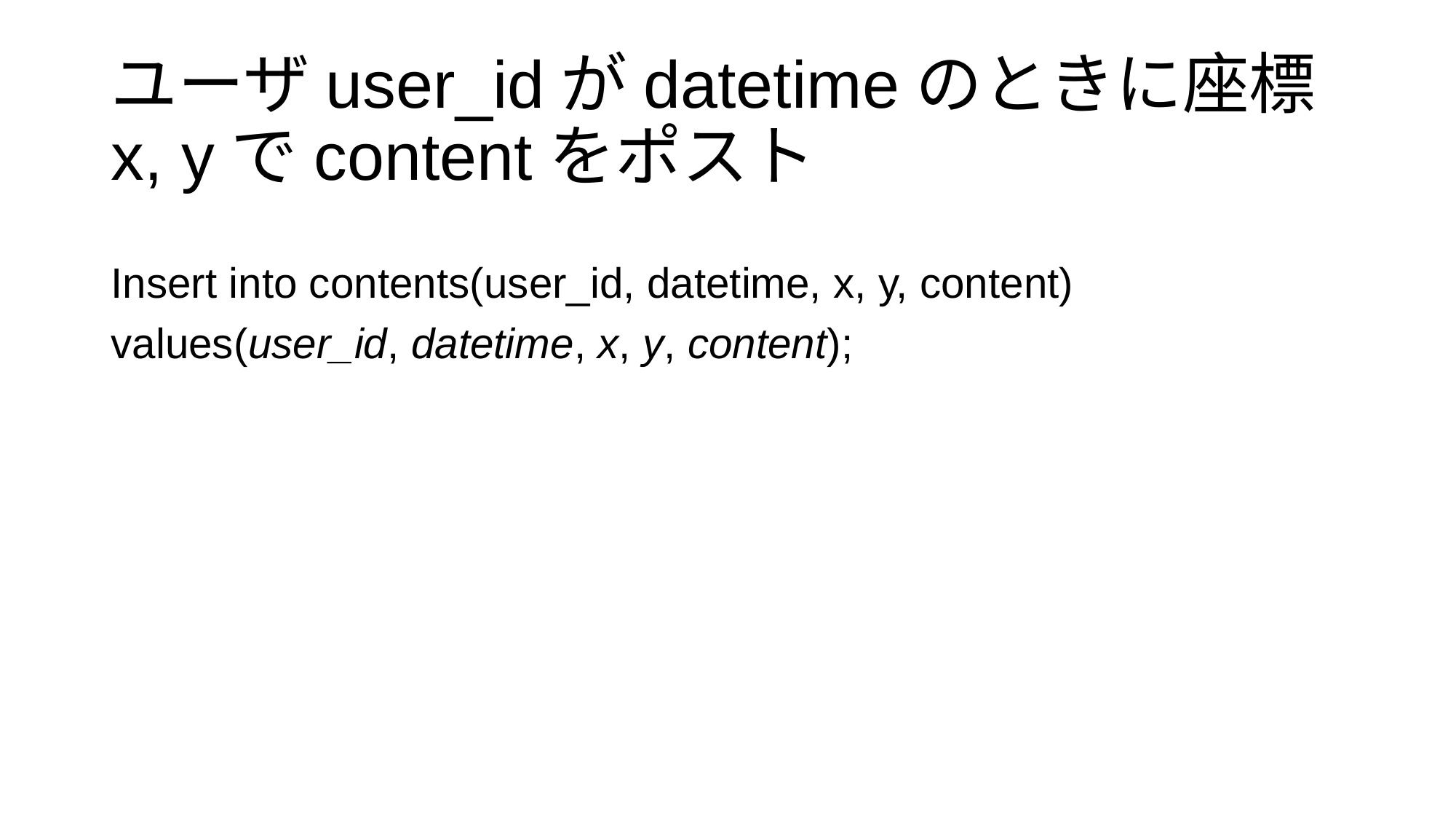

# ユーザuser_idがdatetimeのときに座標x, yでcontentをポスト
Insert into contents(user_id, datetime, x, y, content)
values(user_id, datetime, x, y, content);